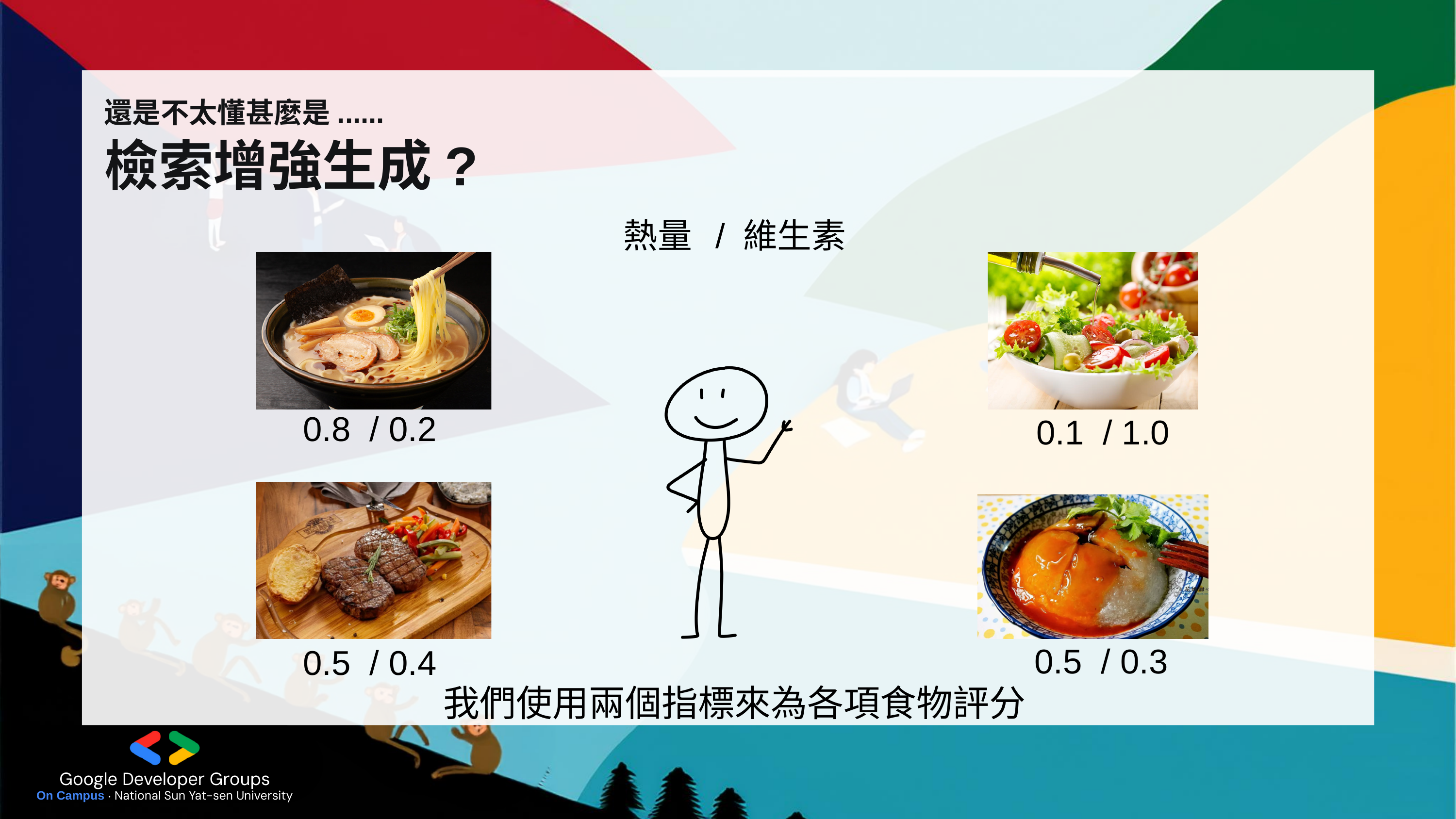

Google Developer Groups
On Campus ‧ National Sun Yat-sen University
還是不太懂甚麼是......
檢索增強生成?
熱量  / 維生素

0.8  / 0.2
0.1  / 1.0

0.5  / 0.3
0.5  / 0.4
我們使用兩個指標來為各項食物評分